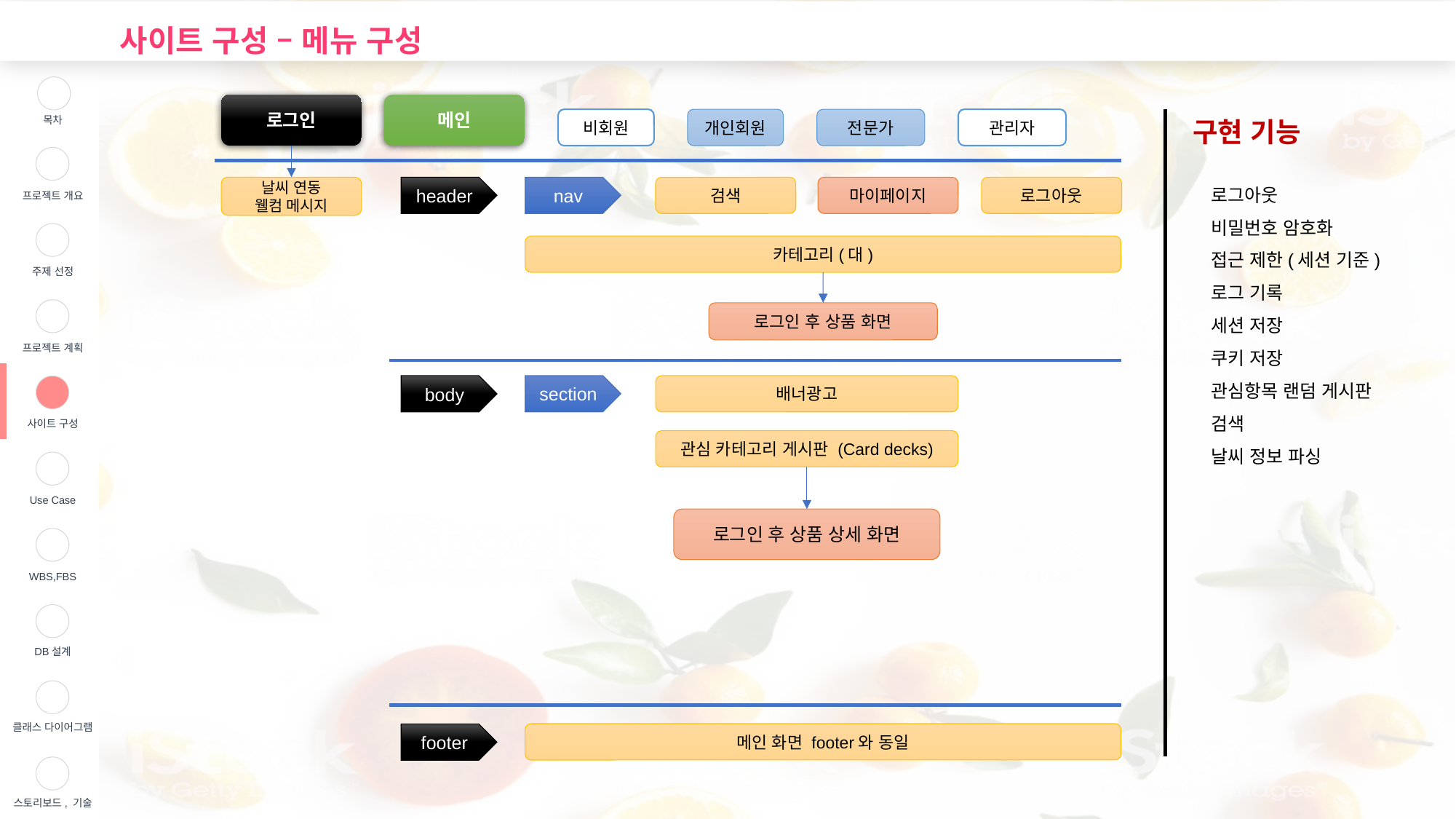

사이트 구성 – 메뉴 구성
|  | 목차 |
| --- | --- |
|  | 프로젝트 개요 |
|  | 주제 선정 |
|  | 프로젝트 계획 |
|  | 사이트 구성 |
|  | Use Case |
|  | WBS,FBS |
|  | DB설계 |
|  | 클래스 다이어그램 |
|  | 스토리보드, 기술 |

로그인
메인
비회원
개인회원
전문가
관리자
구현 기능

로그아웃
비밀번호 암호화
접근 제한(세션 기준)
로그 기록
세션 저장
쿠키 저장
관심항목 랜덤 게시판
검색
날씨 정보 파싱
날씨 연동
웰컴 메시지
header
nav
검색
마이페이지
로그아웃

카테고리(대)

로그인 후 상품 화면
배너광고
section
body

관심 카테고리 게시판 (Card decks)

로그인 후 상품 상세 화면

메인 화면 footer와 동일
footer